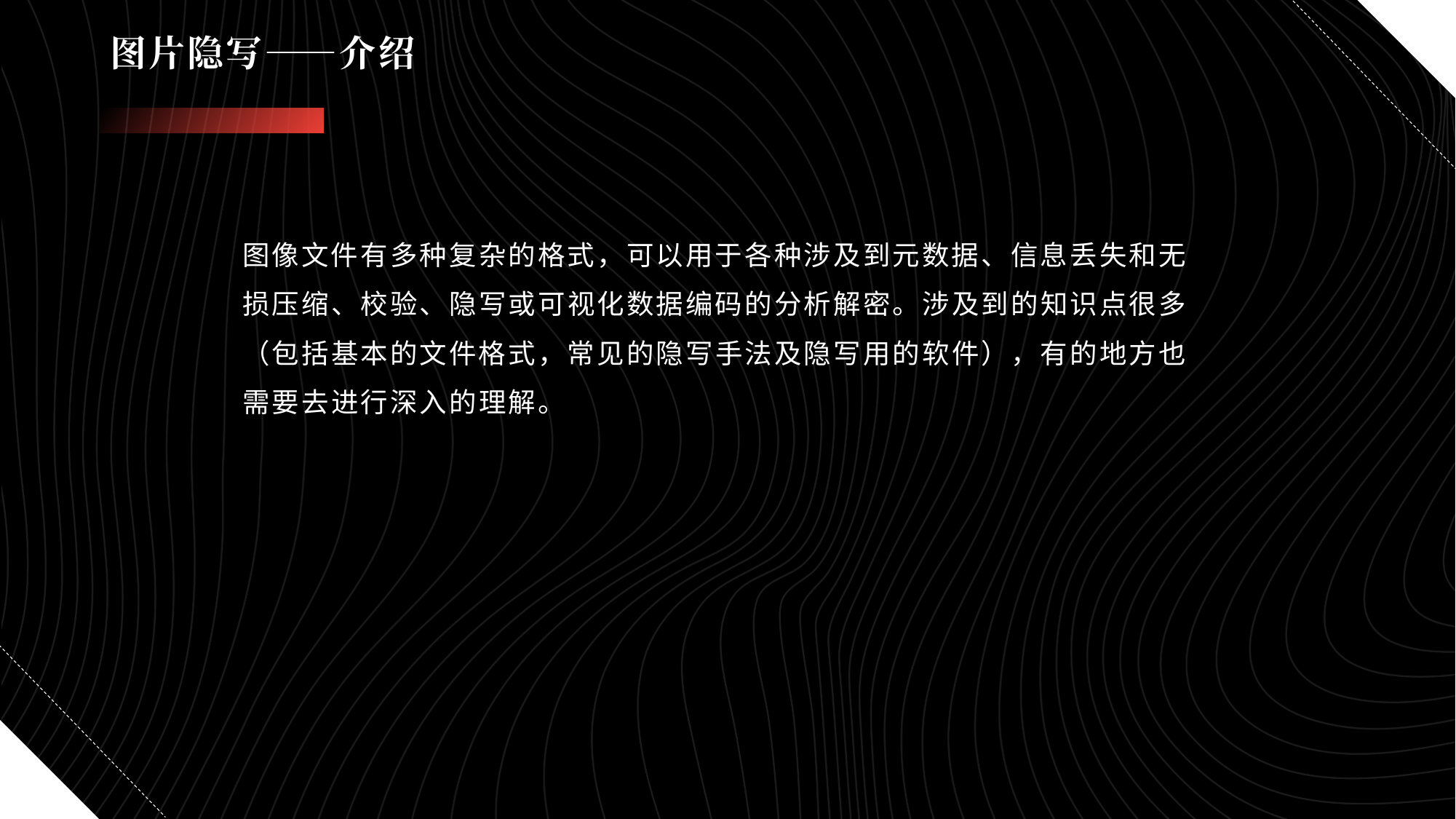

# 图片隐写——介绍
图像文件有多种复杂的格式，可以用于各种涉及到元数据、信息丢失和无损压缩、校验、隐写或可视化数据编码的分析解密。涉及到的知识点很多（包括基本的文件格式，常见的隐写手法及隐写用的软件），有的地方也需要去进行深入的理解。